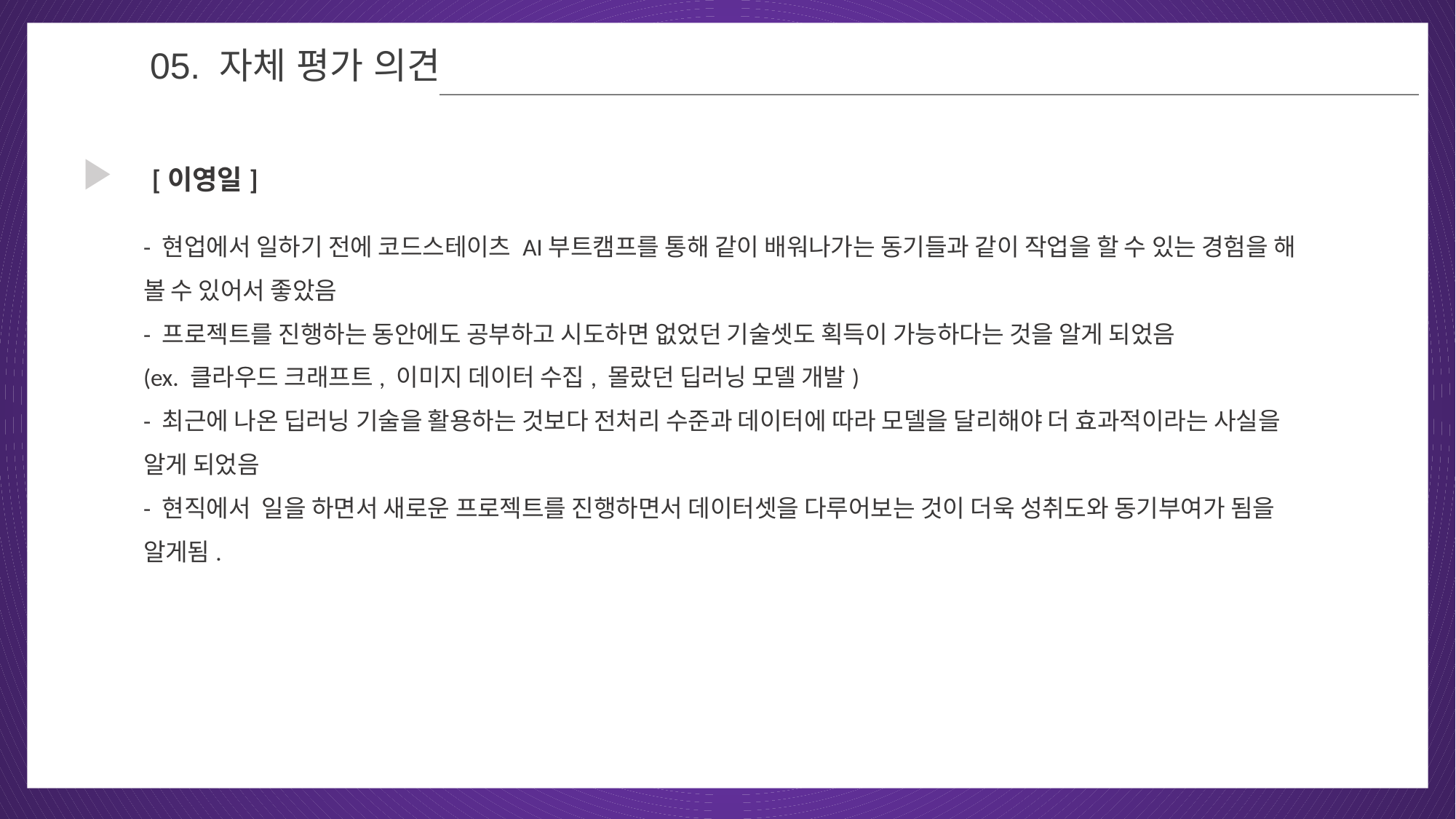

05
05. 자체 평가 의견
▶
[이영일]
- 현업에서 일하기 전에 코드스테이츠 AI부트캠프를 통해 같이 배워나가는 동기들과 같이 작업을 할 수 있는 경험을 해 볼 수 있어서 좋았음
- 프로젝트를 진행하는 동안에도 공부하고 시도하면 없었던 기술셋도 획득이 가능하다는 것을 알게 되었음
(ex. 클라우드 크래프트, 이미지 데이터 수집, 몰랐던 딥러닝 모델 개발)
- 최근에 나온 딥러닝 기술을 활용하는 것보다 전처리 수준과 데이터에 따라 모델을 달리해야 더 효과적이라는 사실을 알게 되었음
- 현직에서  일을 하면서 새로운 프로젝트를 진행하면서 데이터셋을 다루어보는 것이 더욱 성취도와 동기부여가 됨을 알게됨.